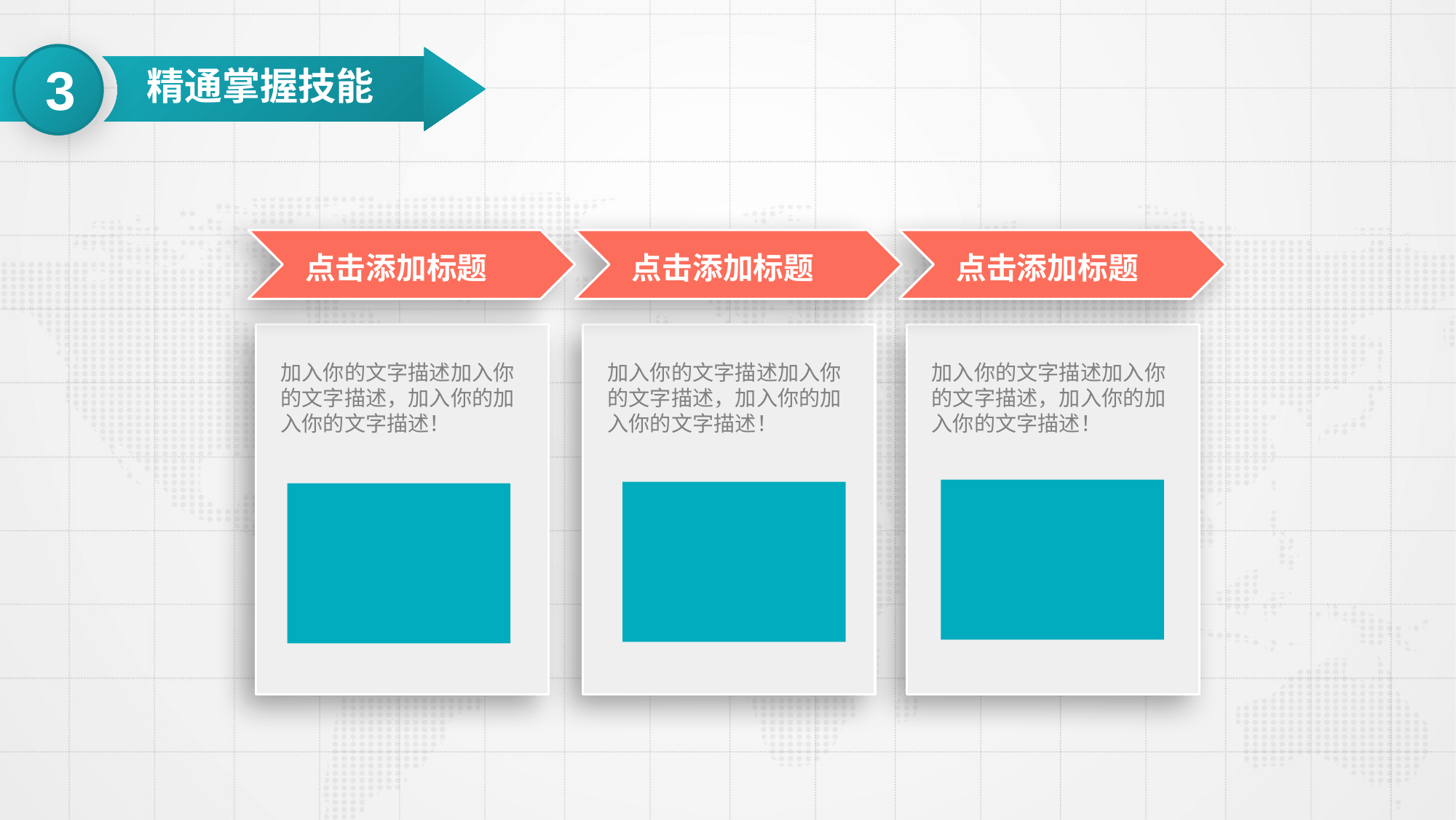

3
精通掌握技能

点击添加标题
点击添加标题
点击添加标题

加入你的文字描述加入你的文字描述，加入你的加入你的文字描述！

加入你的文字描述加入你的文字描述，加入你的加入你的文字描述！

加入你的文字描述加入你的文字描述，加入你的加入你的文字描述！